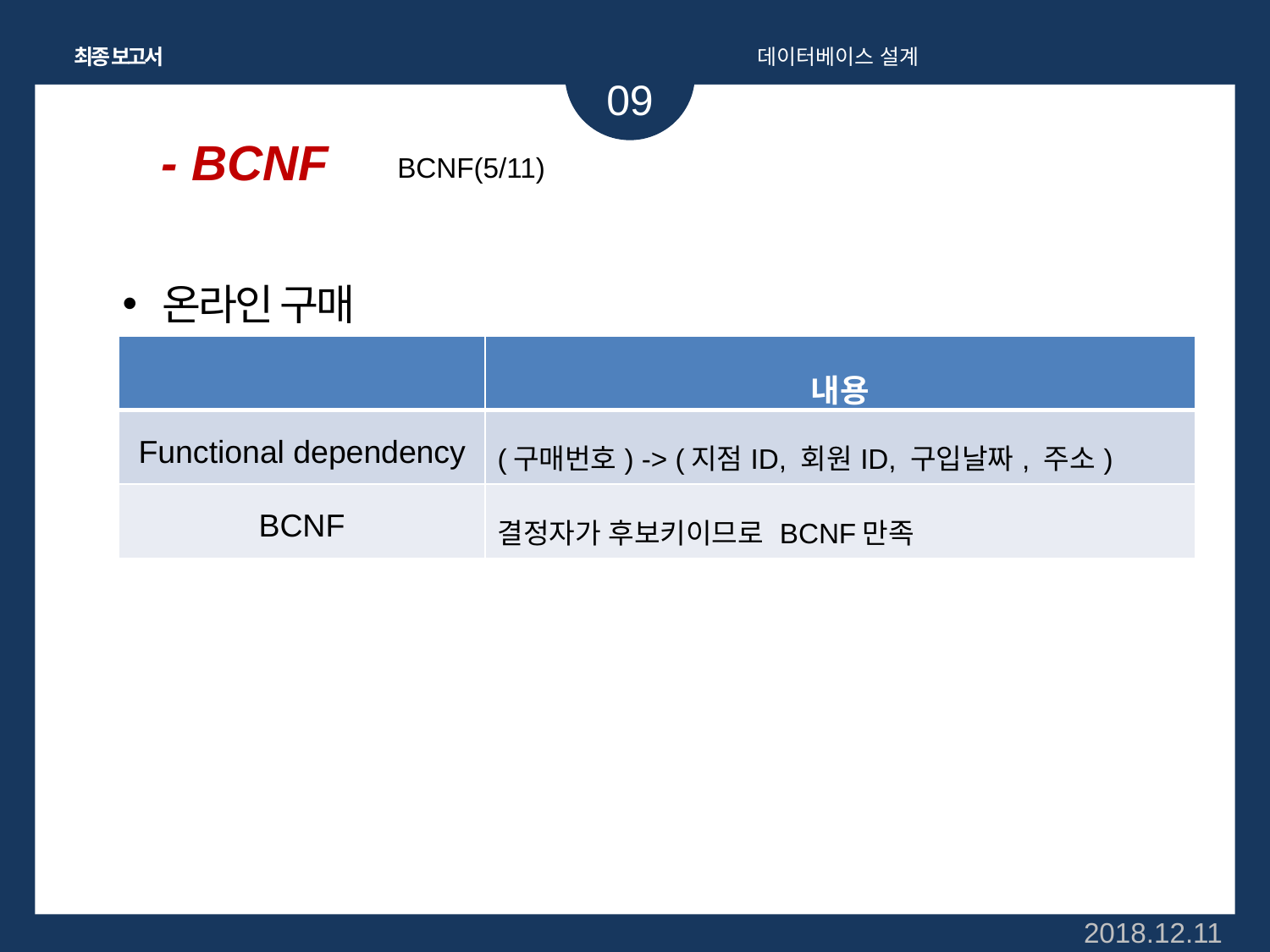

최종 보고서
데이터베이스 설계
09

- BCNF
BCNF(5/11)
온라인 구매
|  | 내용 |
| --- | --- |
| Functional dependency | (구매번호) -> (지점ID, 회원ID, 구입날짜, 주소) |
| BCNF | 결정자가 후보키이므로 BCNF만족 |
2018.12.11